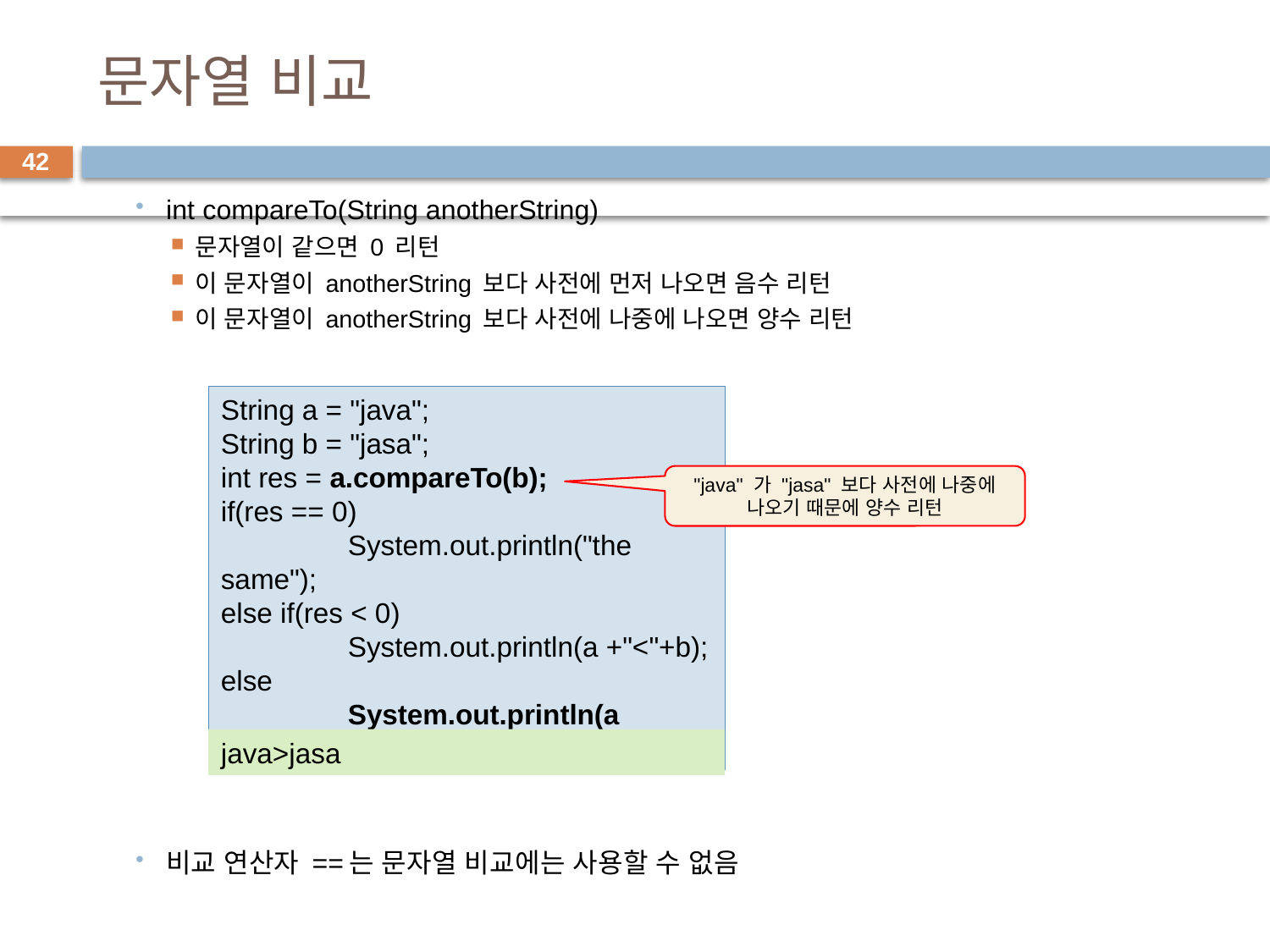

# 문자열 비교
42
int compareTo(String anotherString)
문자열이 같으면 0 리턴
이 문자열이 anotherString 보다 사전에 먼저 나오면 음수 리턴
이 문자열이 anotherString 보다 사전에 나중에 나오면 양수 리턴

비교 연산자 ==는 문자열 비교에는 사용할 수 없음

String a = "java";
String b = "jasa";
int res = a.compareTo(b);
if(res == 0)
	System.out.println("the same");
else if(res < 0)
	System.out.println(a +"<"+b);
else
	System.out.println(a +">"+b);
"java" 가 "jasa" 보다 사전에 나중에 나오기 때문에 양수 리턴
java>jasa